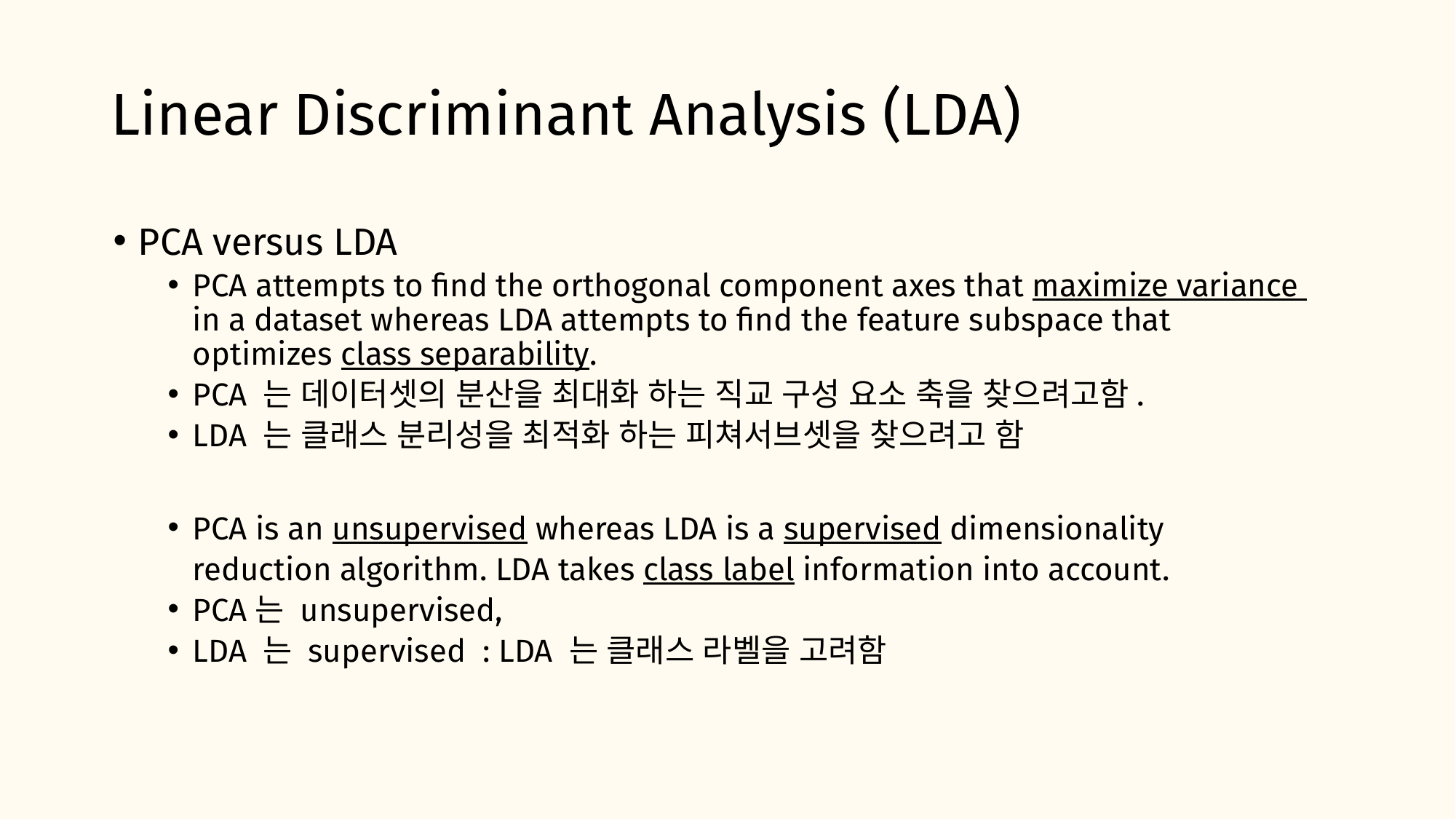

# Linear Discriminant Analysis (LDA)
PCA versus LDA
PCA attempts to find the orthogonal component axes that maximize variance  in a dataset whereas LDA attempts to find the feature subspace that  optimizes class separability.
PCA 는 데이터셋의 분산을 최대화 하는 직교 구성 요소 축을 찾으려고함.
LDA 는 클래스 분리성을 최적화 하는 피쳐서브셋을 찾으려고 함

PCA is an unsupervised whereas LDA is a supervised dimensionality  reduction algorithm. LDA takes class label information into account.
PCA는 unsupervised,
LDA 는 supervised  : LDA 는 클래스 라벨을 고려함